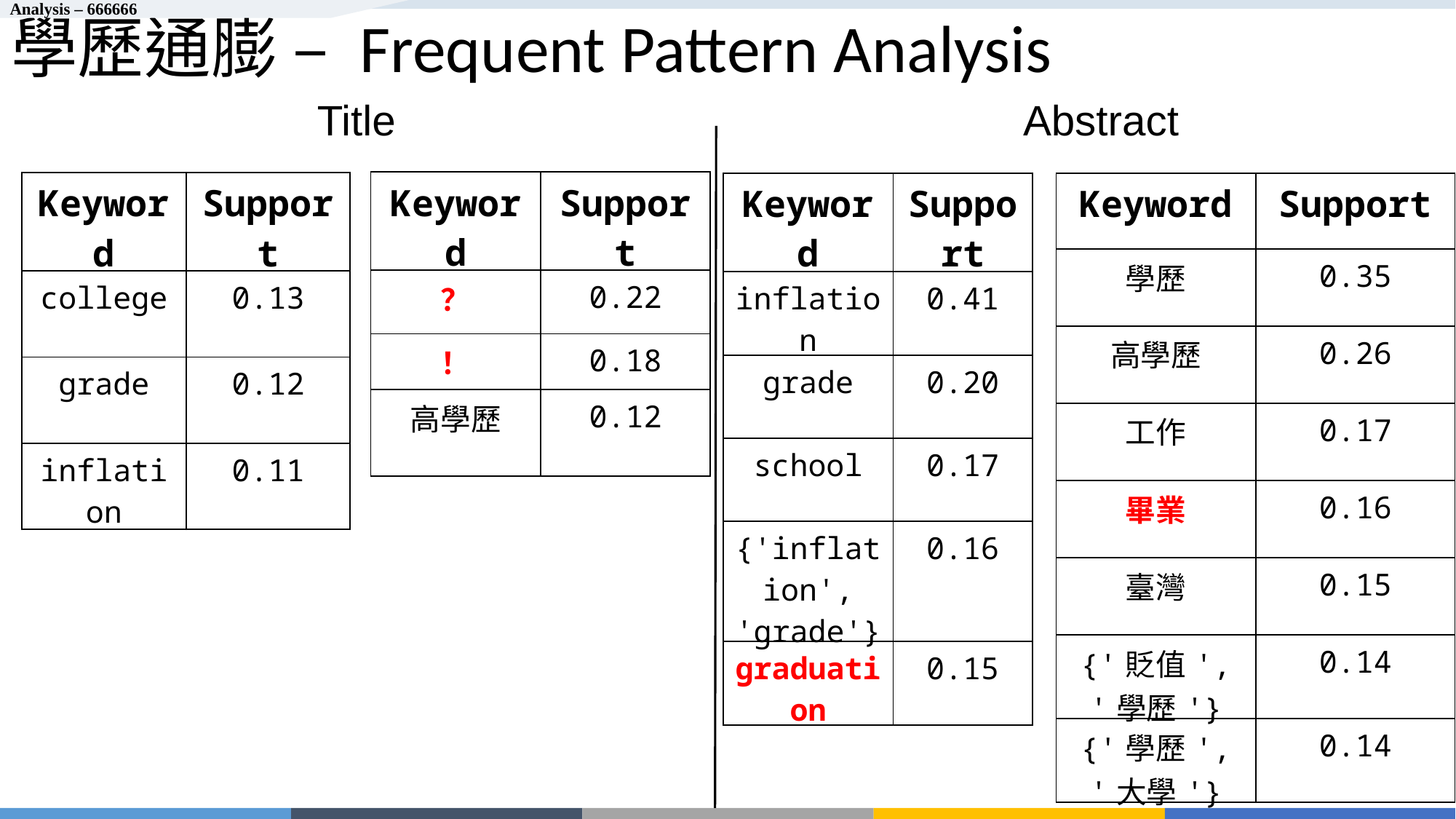

Analysis – 666666
# 學歷通膨 – Frequent Pattern Analysis
Title
Abstract
| Keyword | Support |
| --- | --- |
| ？ | 0.22 |
| ！ | 0.18 |
| 高學歷 | 0.12 |
| Keyword | Support |
| --- | --- |
| college | 0.13 |
| grade | 0.12 |
| inflation | 0.11 |
| Keyword | Support |
| --- | --- |
| 學歷 | 0.35 |
| 高學歷 | 0.26 |
| 工作 | 0.17 |
| 畢業 | 0.16 |
| 臺灣 | 0.15 |
| {'貶值', '學歷'} | 0.14 |
| {'學歷', '大學'} | 0.14 |
| Keyword | Support |
| --- | --- |
| inflation | 0.41 |
| grade | 0.20 |
| school | 0.17 |
| {'inflation', 'grade'} | 0.16 |
| graduation | 0.15 |